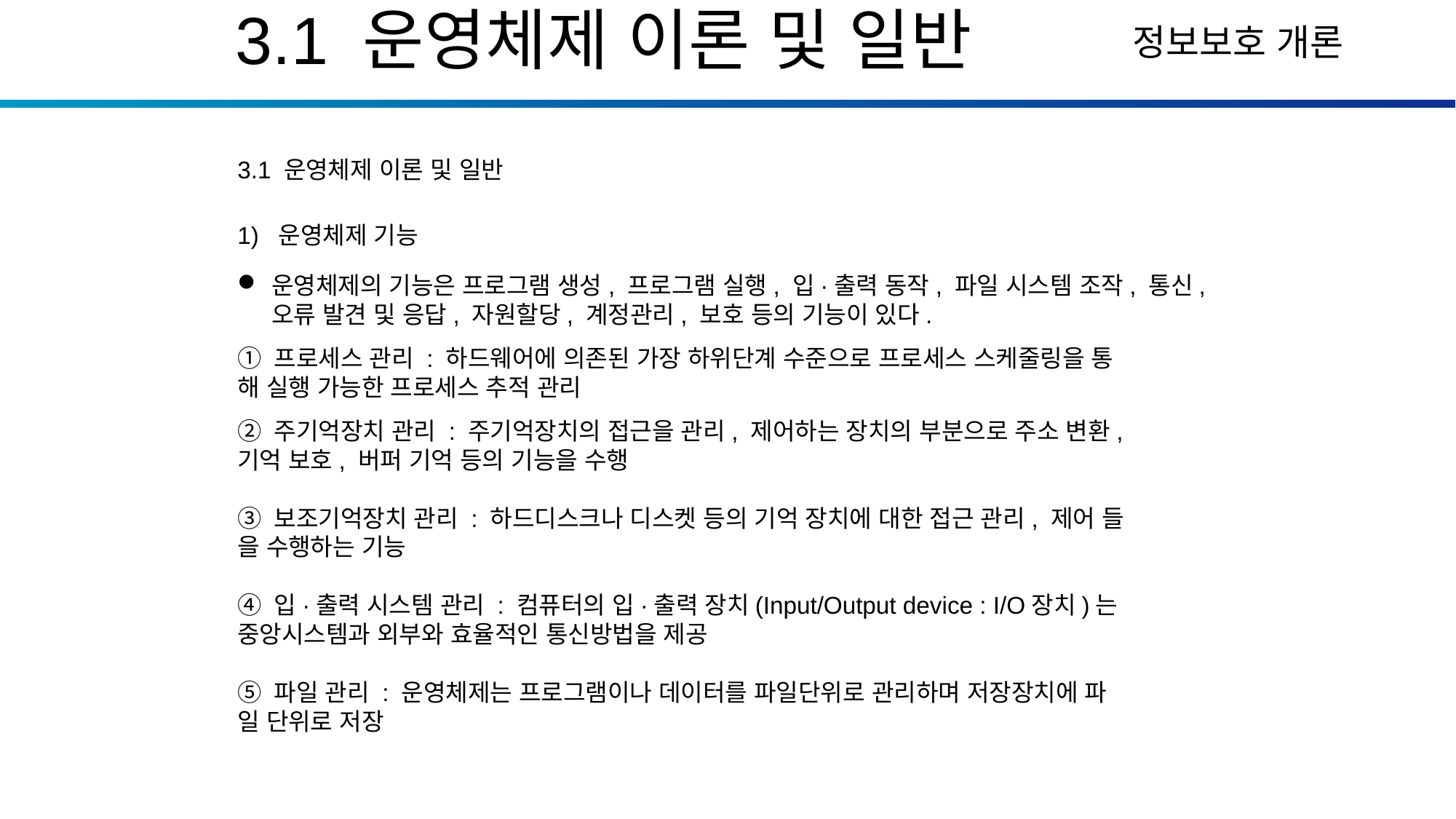

3.1 운영체제 이론 및 일반
3.1 운영체제 이론 및 일반

운영체제 기능

운영체제의 기능은 프로그램 생성, 프로그램 실행, 입·출력 동작, 파일 시스템 조작, 통신, 오류 발견 및 응답, 자원할당, 계정관리, 보호 등의 기능이 있다.

① 프로세스 관리 : 하드웨어에 의존된 가장 하위단계 수준으로 프로세스 스케줄링을 통
해 실행 가능한 프로세스 추적 관리

② 주기억장치 관리 : 주기억장치의 접근을 관리, 제어하는 장치의 부분으로 주소 변환,
기억 보호, 버퍼 기억 등의 기능을 수행

③ 보조기억장치 관리 : 하드디스크나 디스켓 등의 기억 장치에 대한 접근 관리, 제어 들
을 수행하는 기능

④ 입·출력 시스템 관리 : 컴퓨터의 입·출력 장치(Input/Output device : I/O장치)는 중앙시스템과 외부와 효율적인 통신방법을 제공

⑤ 파일 관리 : 운영체제는 프로그램이나 데이터를 파일단위로 관리하며 저장장치에 파
일 단위로 저장